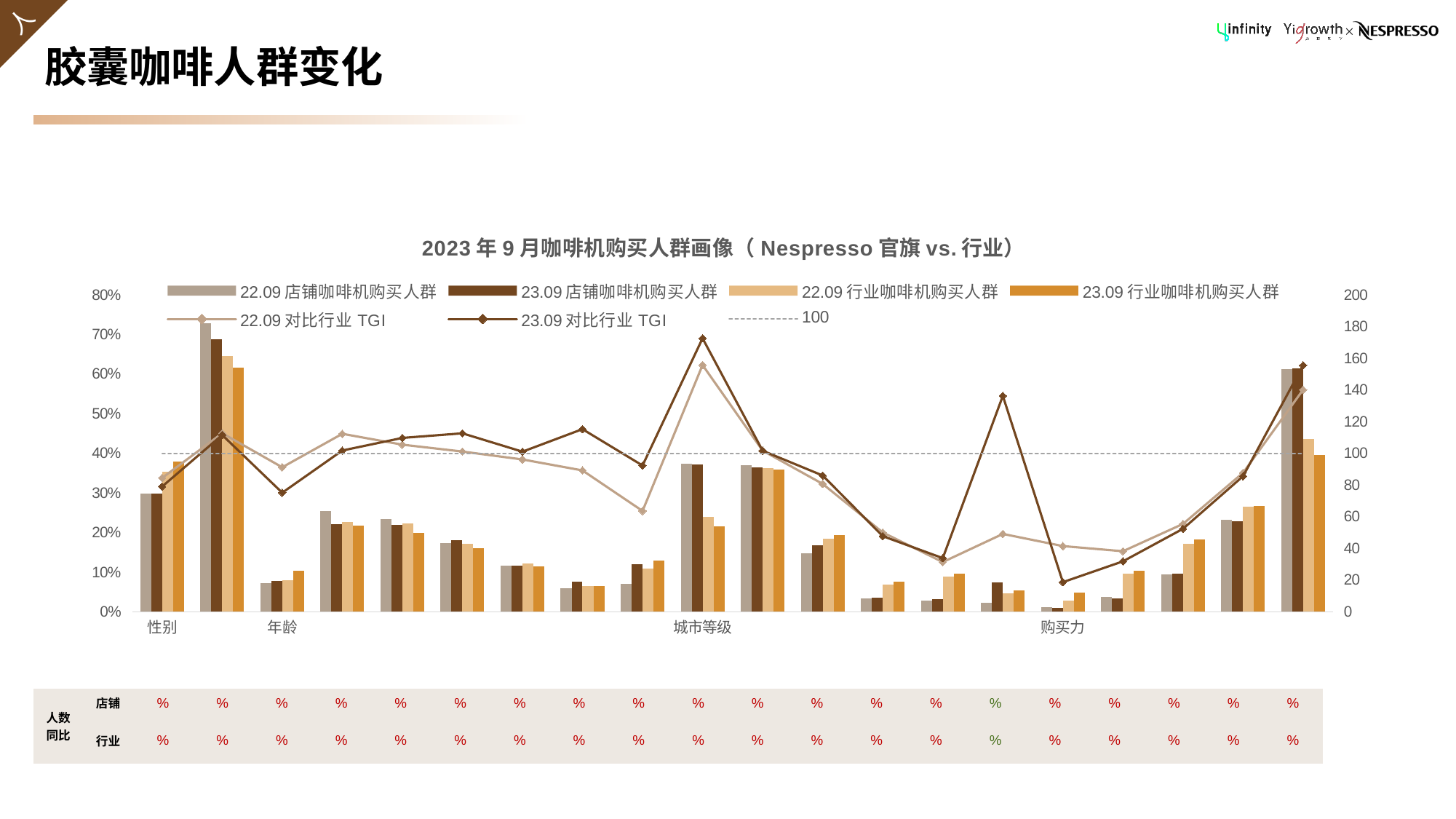

# 胶囊咖啡人群变化

### Chart: 2023年9月咖啡机购买人群画像（Nespresso官旗vs.行业）

| Category | 22.09店铺咖啡机购买人群 | 23.09店铺咖啡机购买人群 | 22.09行业咖啡机购买人群 | 23.09行业咖啡机购买人群 | 22.09对比行业TGI | 23.09对比行业TGI | 100  |
|---|---|---|---|---|---|---|---|
| 性别 | 0.2984 | 0.2991 | 0.3533 | 0.3784 | 84.46079818850835 | 79.04334038054967 | 100.0 |
|  | 0.7283 | 0.6883 | 0.6462 | 0.6169 | 112.70504487774683 | 111.57399902739503 | 100.0 |
| 年龄 | 0.0724 | 0.0773 | 0.0794 | 0.1029 | 91.183879093199 | 75.12147716229347 | 100.0 |
|  | 0.255 | 0.2208 | 0.227 | 0.217 | 112.33480176211454 | 101.75115207373271 | 100.0 |
|  | 0.2349 | 0.2185 | 0.2227 | 0.1991 | 105.47822182308036 | 109.74384731290809 | 100.0 |
|  | 0.1734 | 0.1808 | 0.1715 | 0.1605 | 101.1078717201166 | 112.64797507788161 | 100.0 |
|  | 0.1169 | 0.1166 | 0.1216 | 0.1154 | 96.13486842105264 | 101.03986135181975 | 100.0 |
|  | 0.0587 | 0.0755 | 0.0658 | 0.0655 | 89.209726443769 | 115.26717557251908 | 100.0 |
|  | 0.07 | 0.12 | 0.11 | 0.13 | 63.63636363636365 | 92.3076923076923 | 100.0 |
| 城市等级 | 0.3737 | 0.3717 | 0.24 | 0.2154 | 155.70833333333331 | 172.5626740947075 | 100.0 |
|  | 0.3693 | 0.3642 | 0.3632 | 0.3584 | 101.67951541850219 | 101.61830357142858 | 100.0 |
|  | 0.1487 | 0.1673 | 0.1843 | 0.1946 | 80.6836679327184 | 85.97122302158274 | 100.0 |
|  | 0.0343 | 0.0359 | 0.0685 | 0.0752 | 50.07299270072992 | 47.73936170212766 | 100.0 |
|  | 0.0278 | 0.0325 | 0.0886 | 0.0959 | 31.376975169300223 | 33.88946819603754 | 100.0 |
|  | 0.0231 | 0.0748 | 0.047 | 0.0549 | 49.148936170212764 | 136.24772313296904 | 100.0 |
| 购买力 | 0.0117 | 0.0092 | 0.0282 | 0.0491 | 41.48936170212766 | 18.73727087576375 | 100.0 |
| 人数 同比 | 店铺 | % | % | % | % | % | % | % | % | % | % | % | % | % | % | % | % | % | % | % | % |
| --- | --- | --- | --- | --- | --- | --- | --- | --- | --- | --- | --- | --- | --- | --- | --- | --- | --- | --- | --- | --- | --- |
|  | 行业 | % | % | % | % | % | % | % | % | % | % | % | % | % | % | % | % | % | % | % | % |